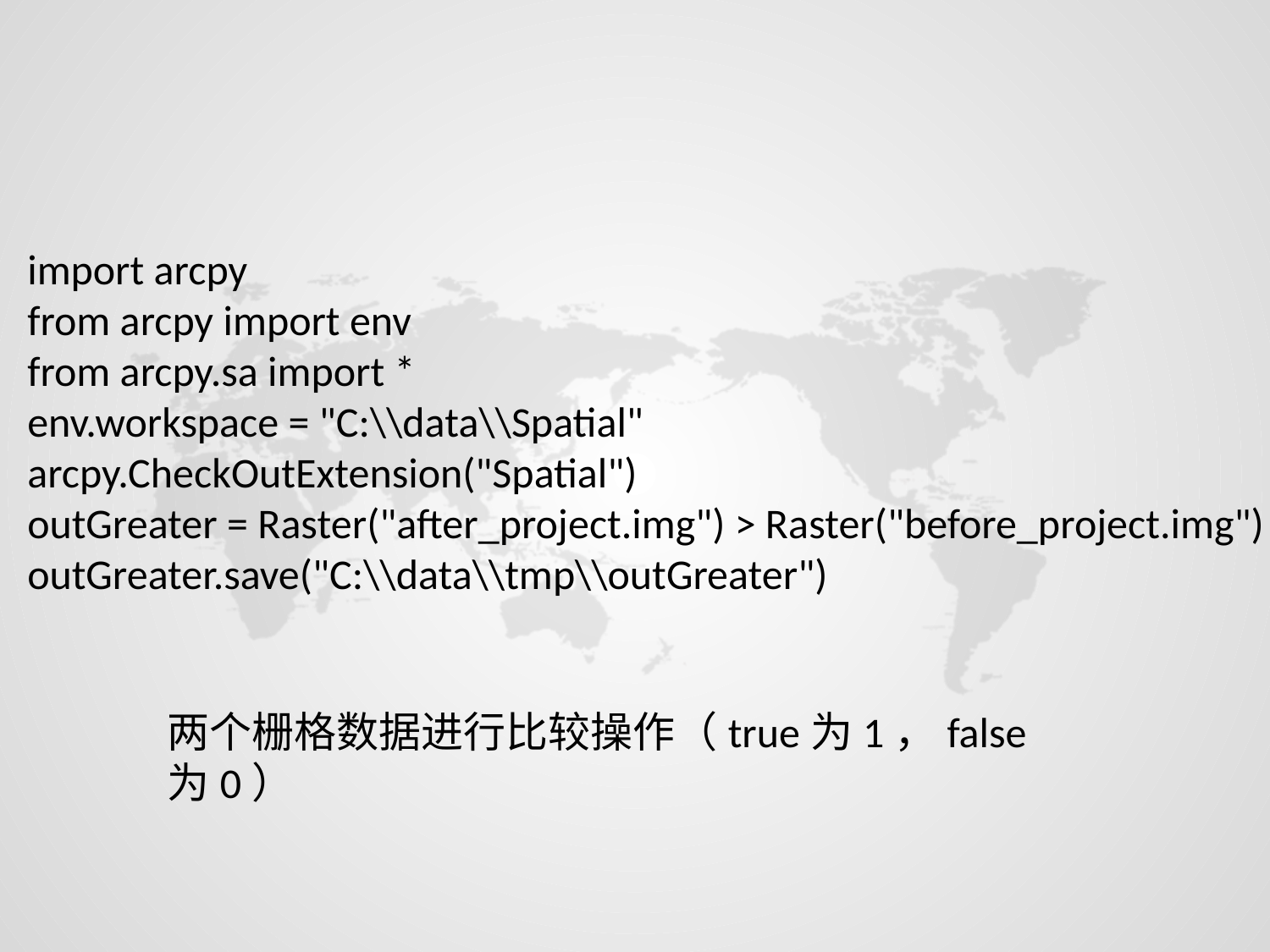

import arcpy
from arcpy import env
from arcpy.sa import *
env.workspace = "C:\\data\\Spatial"
arcpy.CheckOutExtension("Spatial")
outGreater = Raster("after_project.img") > Raster("before_project.img")
outGreater.save("C:\\data\\tmp\\outGreater")
两个栅格数据进行比较操作（true为1，false为0）